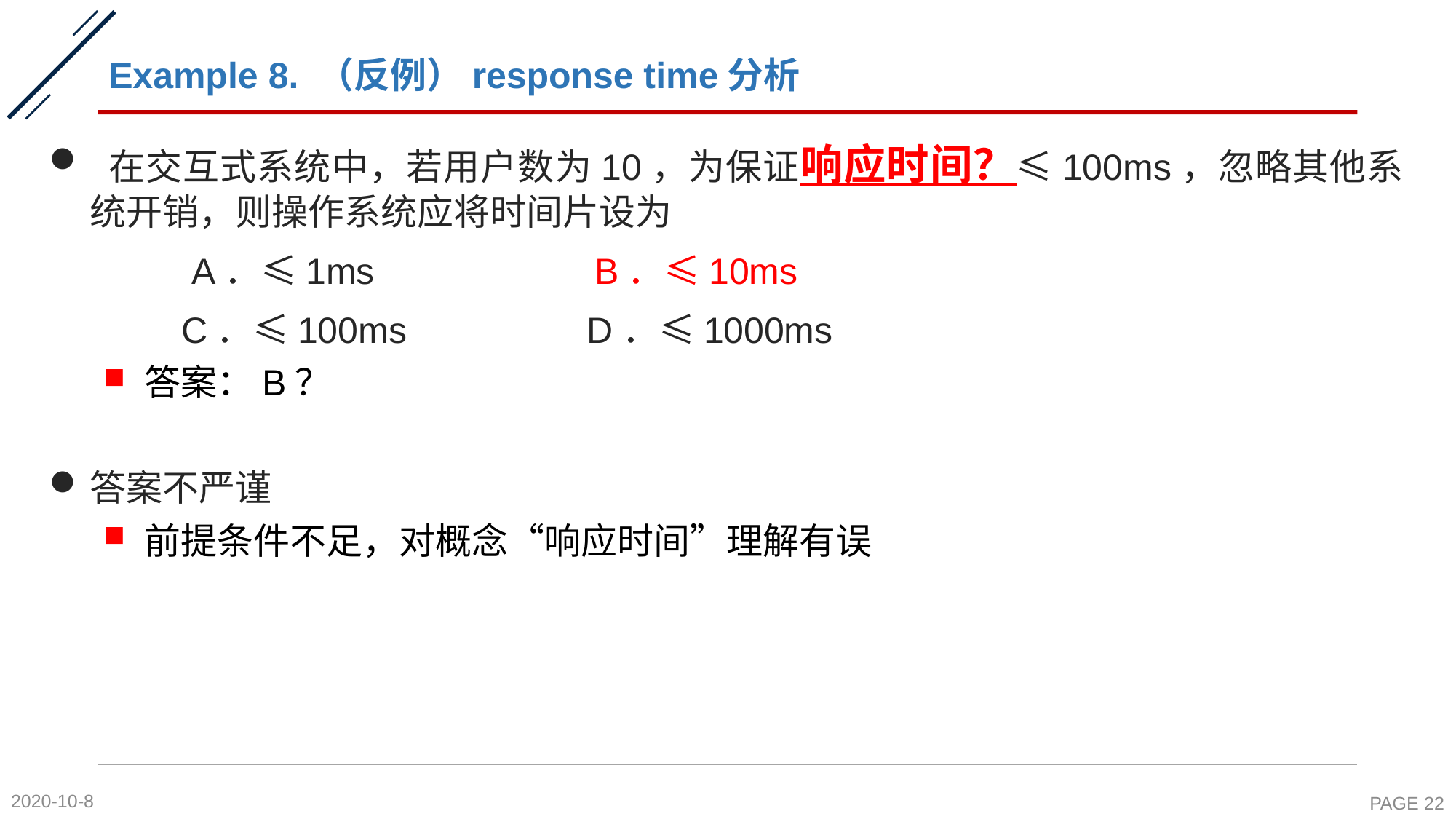

# Example 8. （反例）response time分析
 在交互式系统中，若用户数为10，为保证响应时间？≤100ms，忽略其他系统开销，则操作系统应将时间片设为
              A．≤1ms			B．≤10ms
             C．≤100ms	          D．≤1000ms
答案：B？

答案不严谨
前提条件不足，对概念“响应时间”理解有误
2020-10-8
PAGE 22